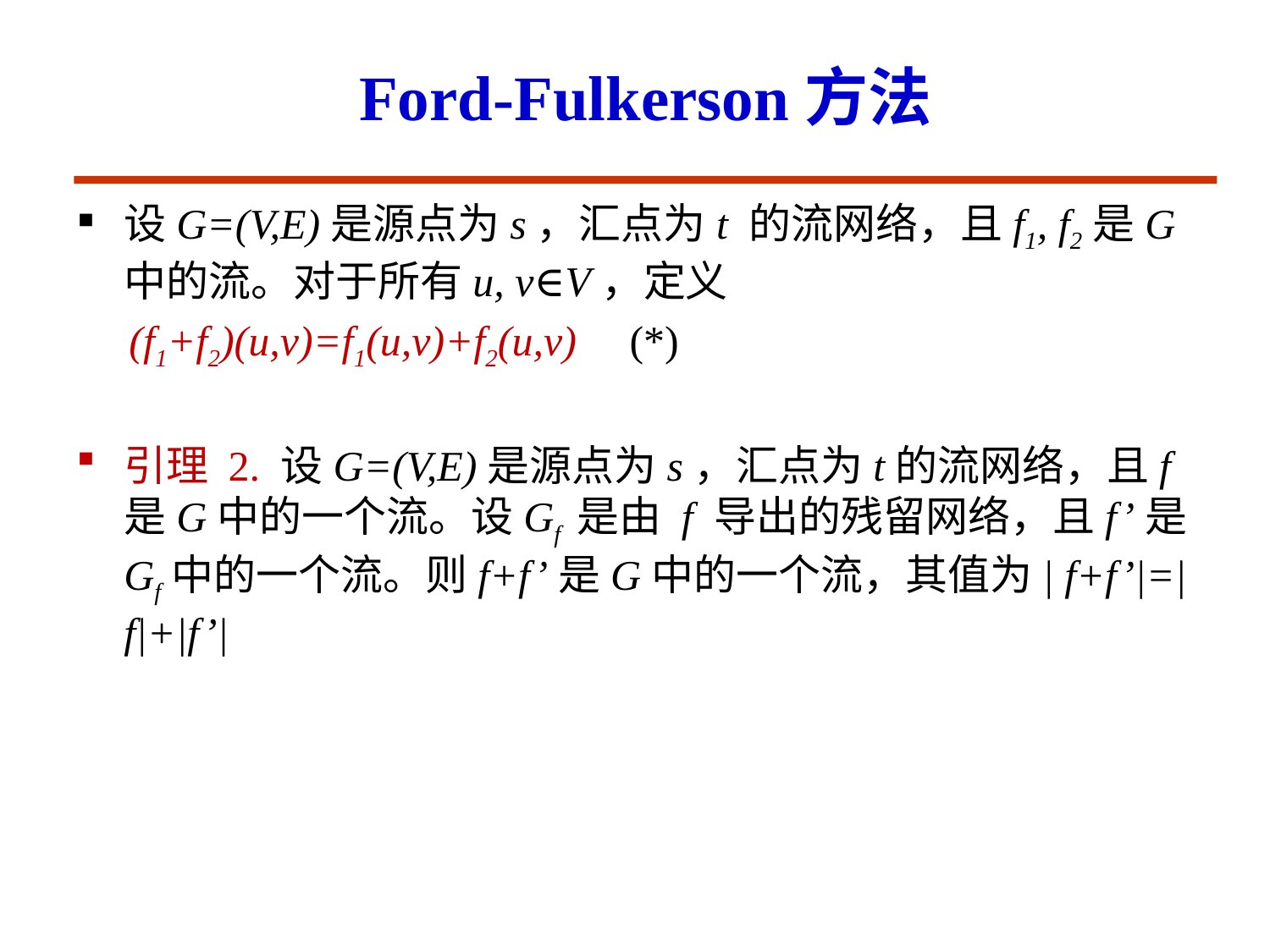

# Ford-Fulkerson方法
设G=(V,E)是源点为s，汇点为t 的流网络，且f1, f2是G 中的流。对于所有u, v∈V，定义
     (f1+f2)(u,v)=f1(u,v)+f2(u,v)     (*)

引理 2. 设G=(V,E)是源点为s，汇点为t的流网络，且f 是G中的一个流。设Gf 是由 f 导出的残留网络，且f’是Gf中的一个流。则f+f’是G中的一个流，其值为| f+f’|=|f|+|f’|